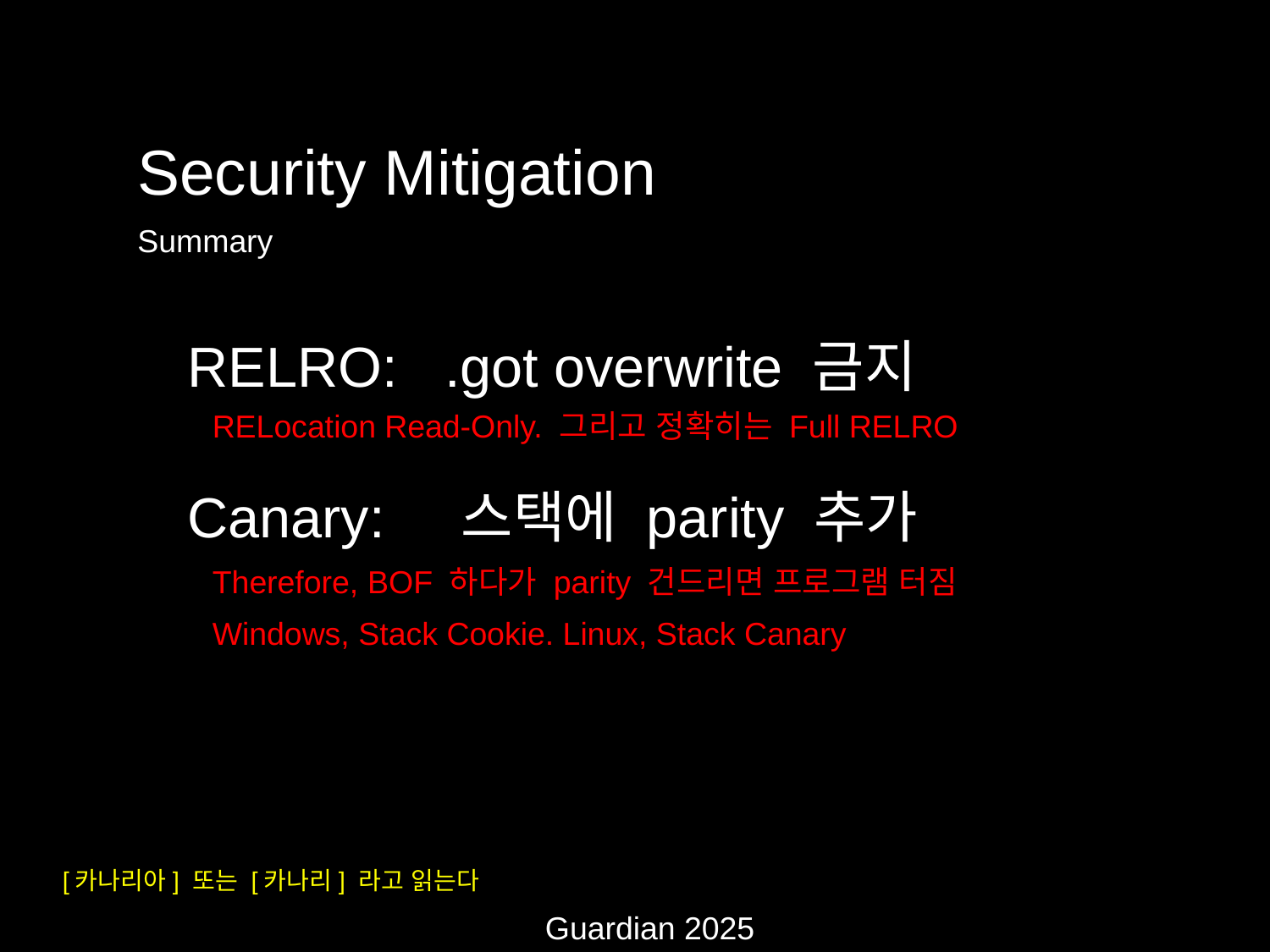

Security Mitigation
Summary
RELRO:   .got overwrite 금지
RELocation Read-Only. 그리고 정확히는 Full RELRO
Canary:    스택에 parity 추가
Therefore, BOF 하다가 parity 건드리면 프로그램 터짐
Windows, Stack Cookie. Linux, Stack Canary
[카나리아] 또는 [카나리] 라고 읽는다

Guardian 2025